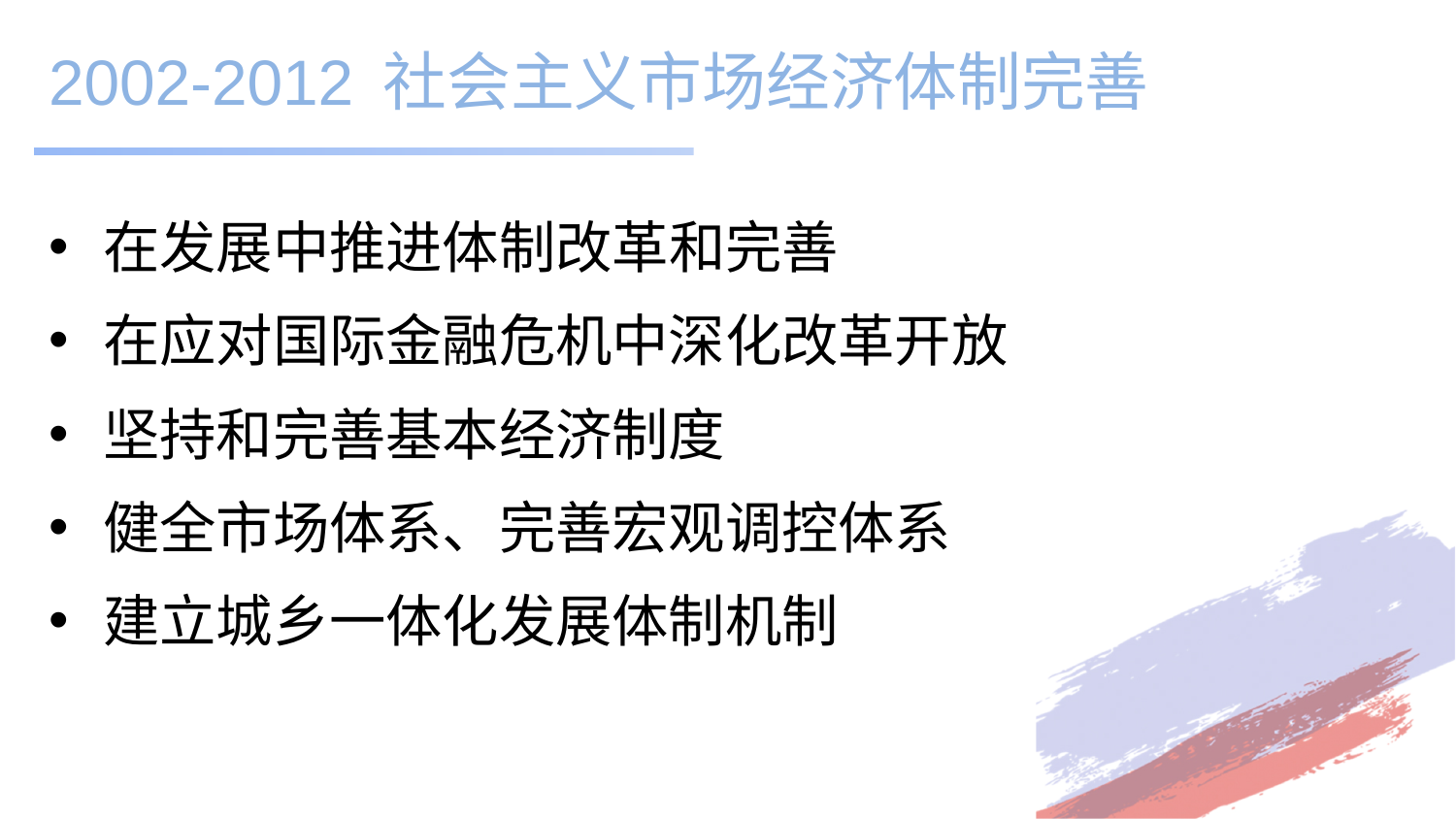

# 2002-2012 社会主义市场经济体制完善
在发展中推进体制改革和完善
在应对国际金融危机中深化改革开放
坚持和完善基本经济制度
健全市场体系、完善宏观调控体系
建立城乡一体化发展体制机制